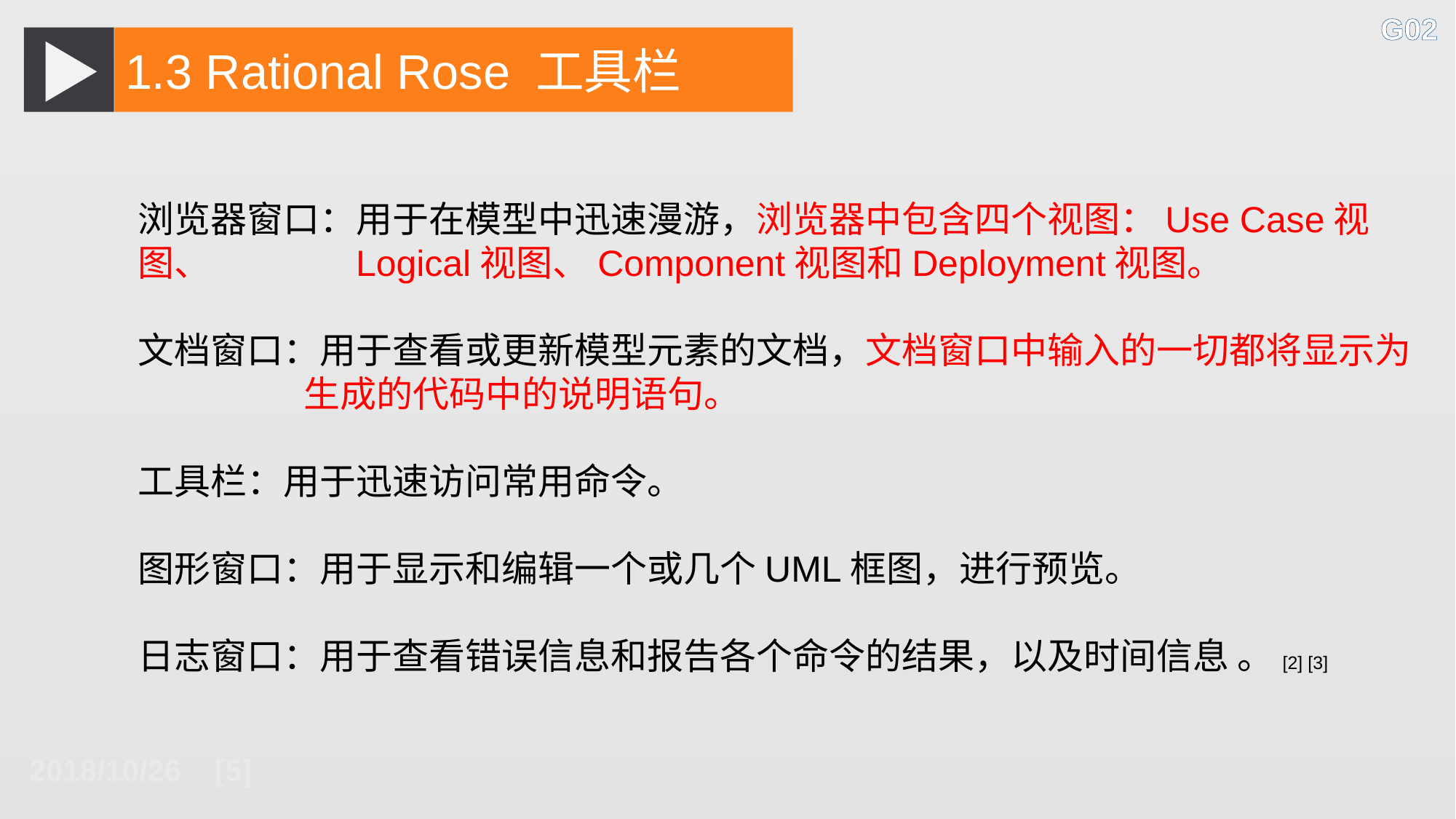

G02

1.3 Rational Rose 工具栏

浏览器窗口：用于在模型中迅速漫游，浏览器中包含四个视图：Use Case视图、		Logical视图、Component视图和Deployment视图。

文档窗口：用于查看或更新模型元素的文档，文档窗口中输入的一切都将显示为	       生成的代码中的说明语句。

工具栏：用于迅速访问常用命令。

图形窗口：用于显示和编辑一个或几个UML框图，进行预览。

日志窗口：用于查看错误信息和报告各个命令的结果，以及时间信息 。[2] [3]

2018/10/26    [5]